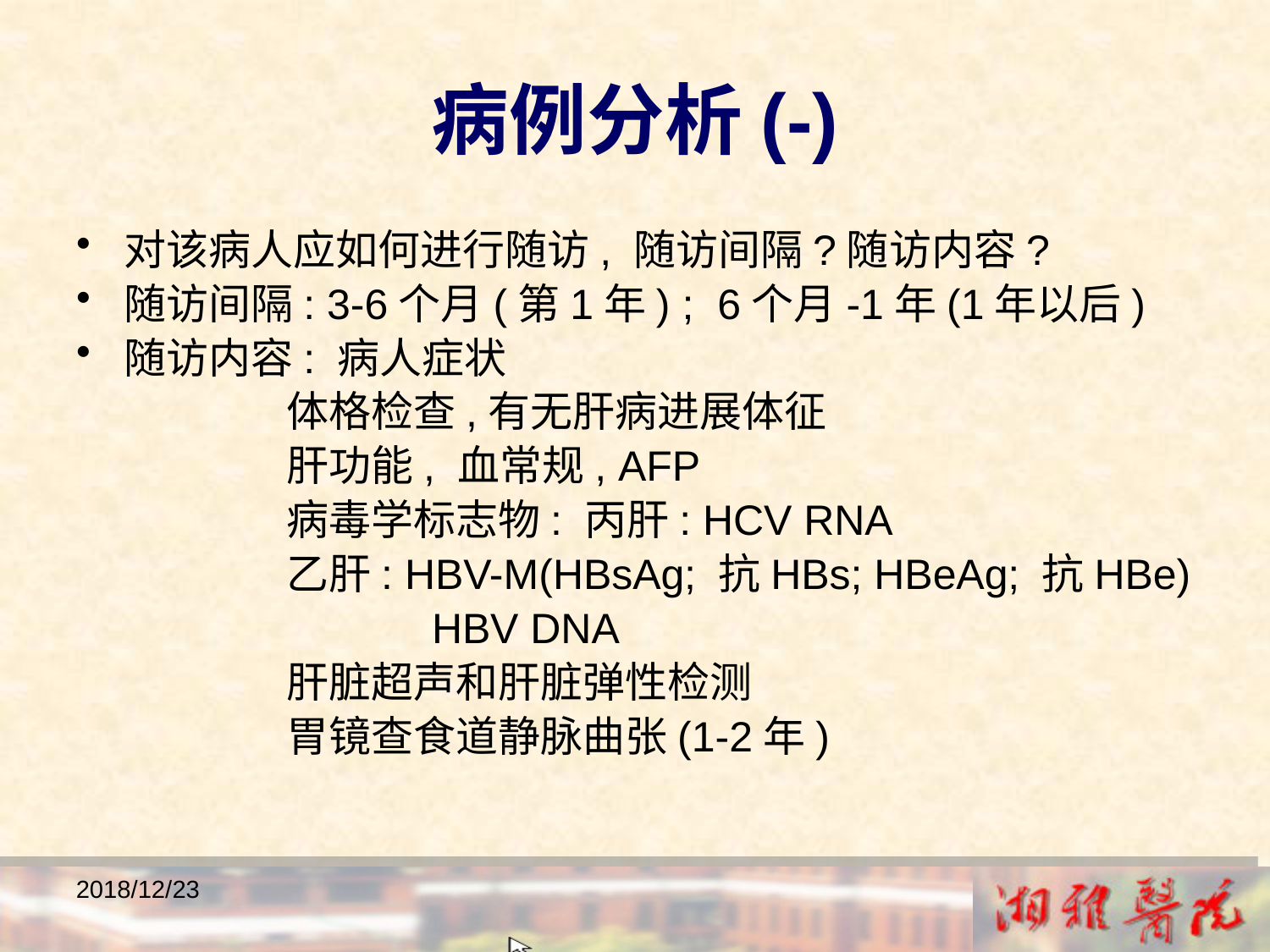

病例分析(-)
对该病人应如何进行随访, 随访间隔?随访内容?
随访间隔: 3-6个月(第1年) ;  6个月-1年(1年以后)
随访内容: 病人症状
                     体格检查,有无肝病进展体征
                     肝功能, 血常规, AFP
                     病毒学标志物: 丙肝: HCV RNA
                     乙肝: HBV-M(HBsAg; 抗HBs; HBeAg; 抗HBe)
                              HBV DNA
                     肝脏超声和肝脏弹性检测
                     胃镜查食道静脉曲张(1-2年)

2018/12/23